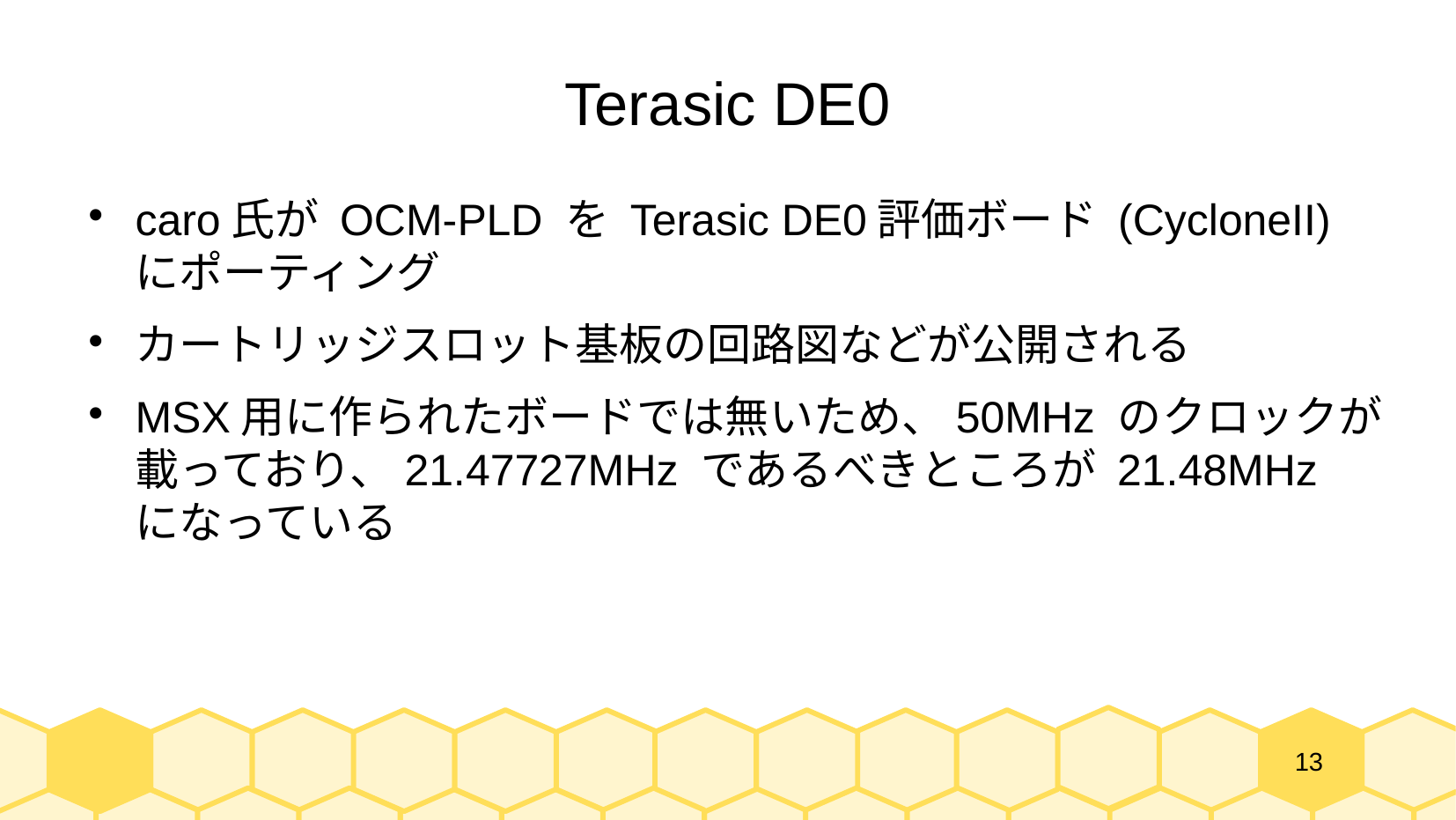

# Terasic DE0
caro氏が OCM-PLD を Terasic DE0評価ボード (CycloneII) にポーティング
カートリッジスロット基板の回路図などが公開される
MSX用に作られたボードでは無いため、50MHz のクロックが載っており、21.47727MHz であるべきところが 21.48MHz になっている
13